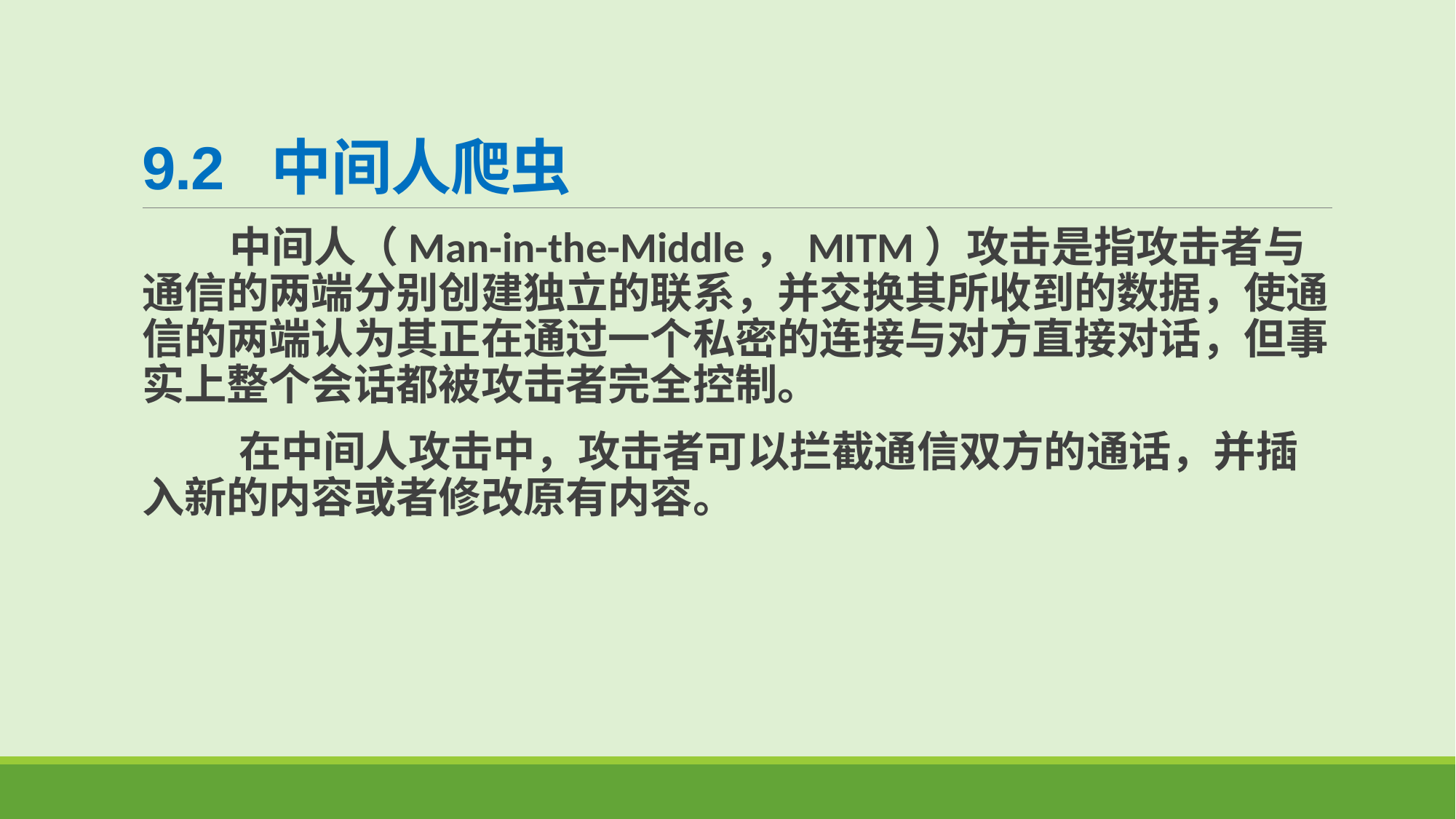

# 9.2  中间人爬虫
        中间人（Man-in-the-Middle，MITM）攻击是指攻击者与通信的两端分别创建独立的联系，并交换其所收到的数据，使通信的两端认为其正在通过一个私密的连接与对方直接对话，但事实上整个会话都被攻击者完全控制。
         在中间人攻击中，攻击者可以拦截通信双方的通话，并插入新的内容或者修改原有内容。